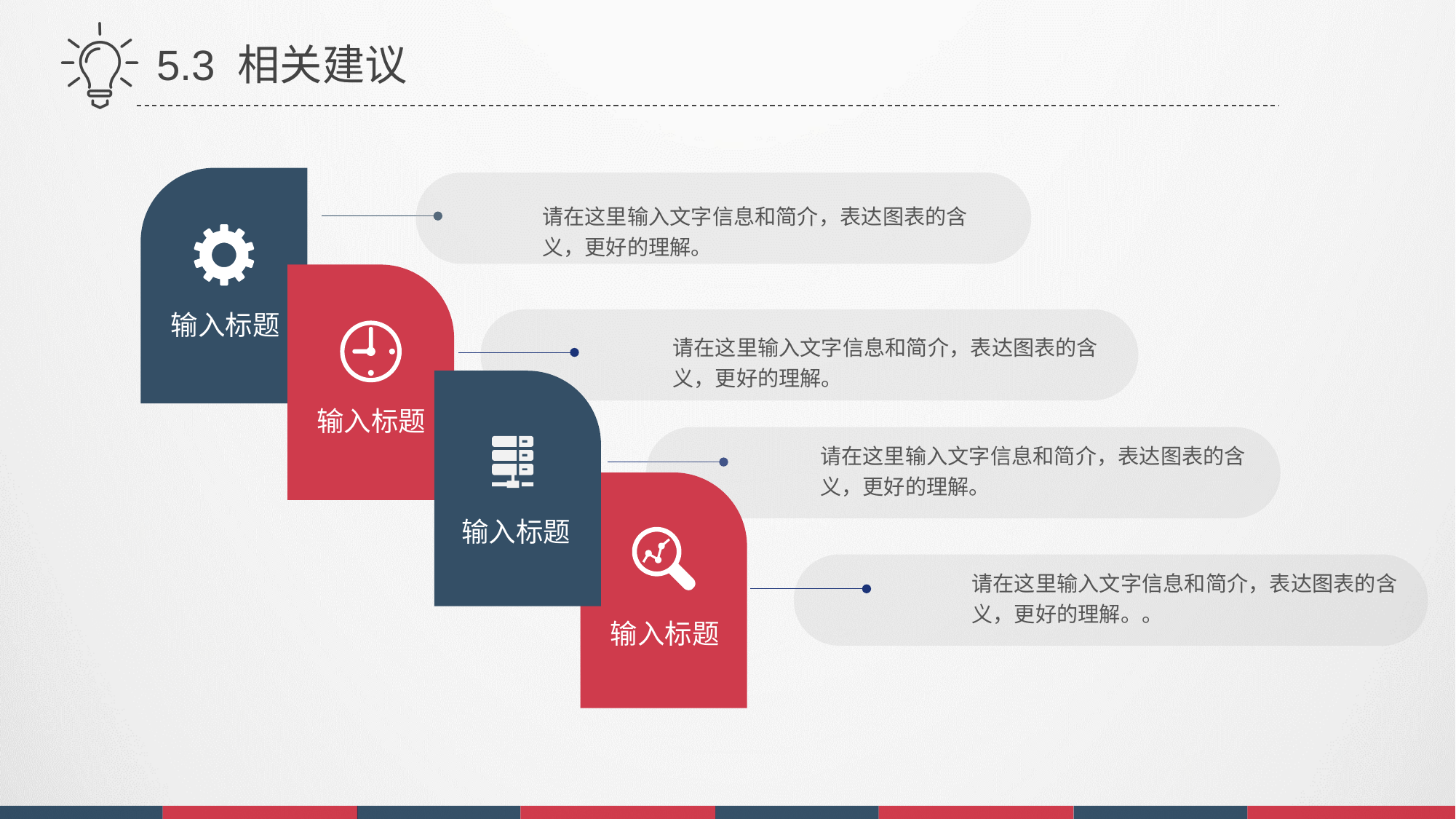

5.3 相关建议

 输入标题

请在这里输入文字信息和简介，表达图表的含义，更好的理解。

 输入标题

请在这里输入文字信息和简介，表达图表的含义，更好的理解。

 输入标题

请在这里输入文字信息和简介，表达图表的含义，更好的理解。

 输入标题

请在这里输入文字信息和简介，表达图表的含义，更好的理解。。